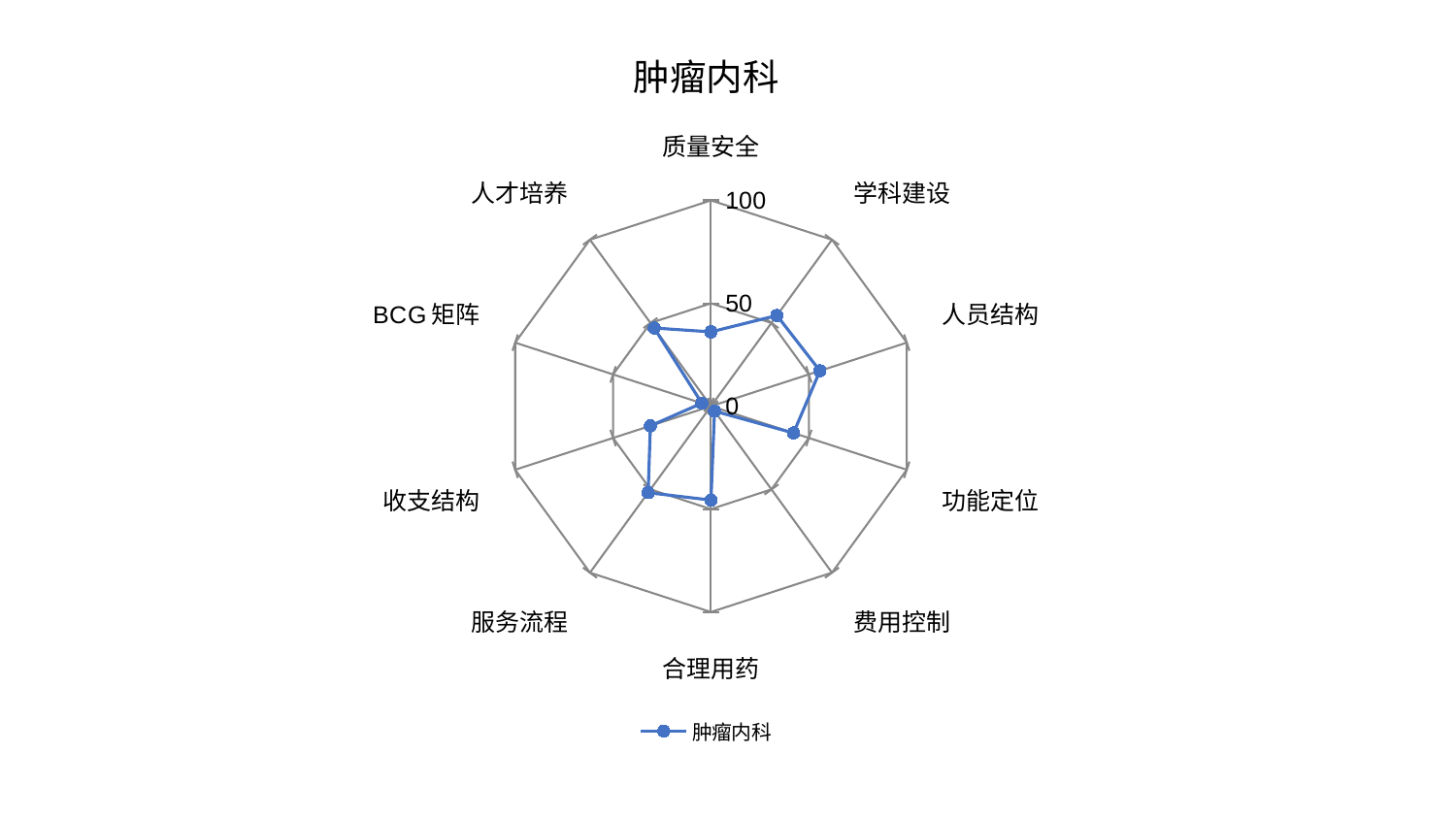

### Chart: 肿瘤内科

| Category | 肿瘤内科 |
|---|---|
| 质量安全 | 36.111715996243966 |
| 学科建设 | 54.500356929932394 |
| 人员结构 | 55.668714518172585 |
| 功能定位 | 42.16964659637055 |
| 费用控制 | 2.983906653987707 |
| 合理用药 | 45.637317407194125 |
| 服务流程 | 51.94967899684676 |
| 收支结构 | 30.970112267338223 |
| BCG矩阵 | 4.655100918497282 |
| 人才培养 | 46.96803724161324 |
129